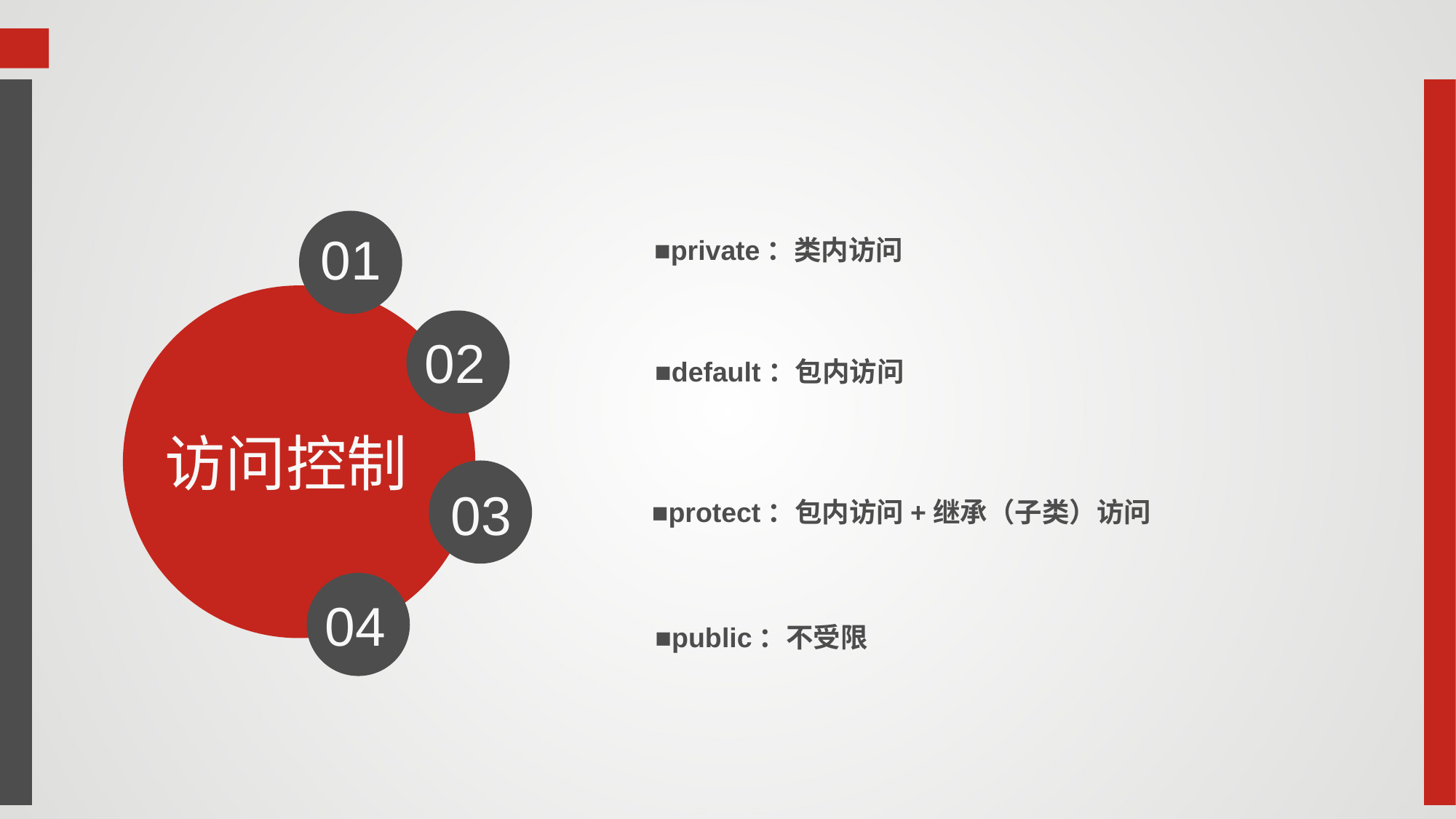

01
■private：类内访问

02
■default：包内访问
访问控制

03
■protect：包内访问+继承（子类）访问

04
■public：不受限